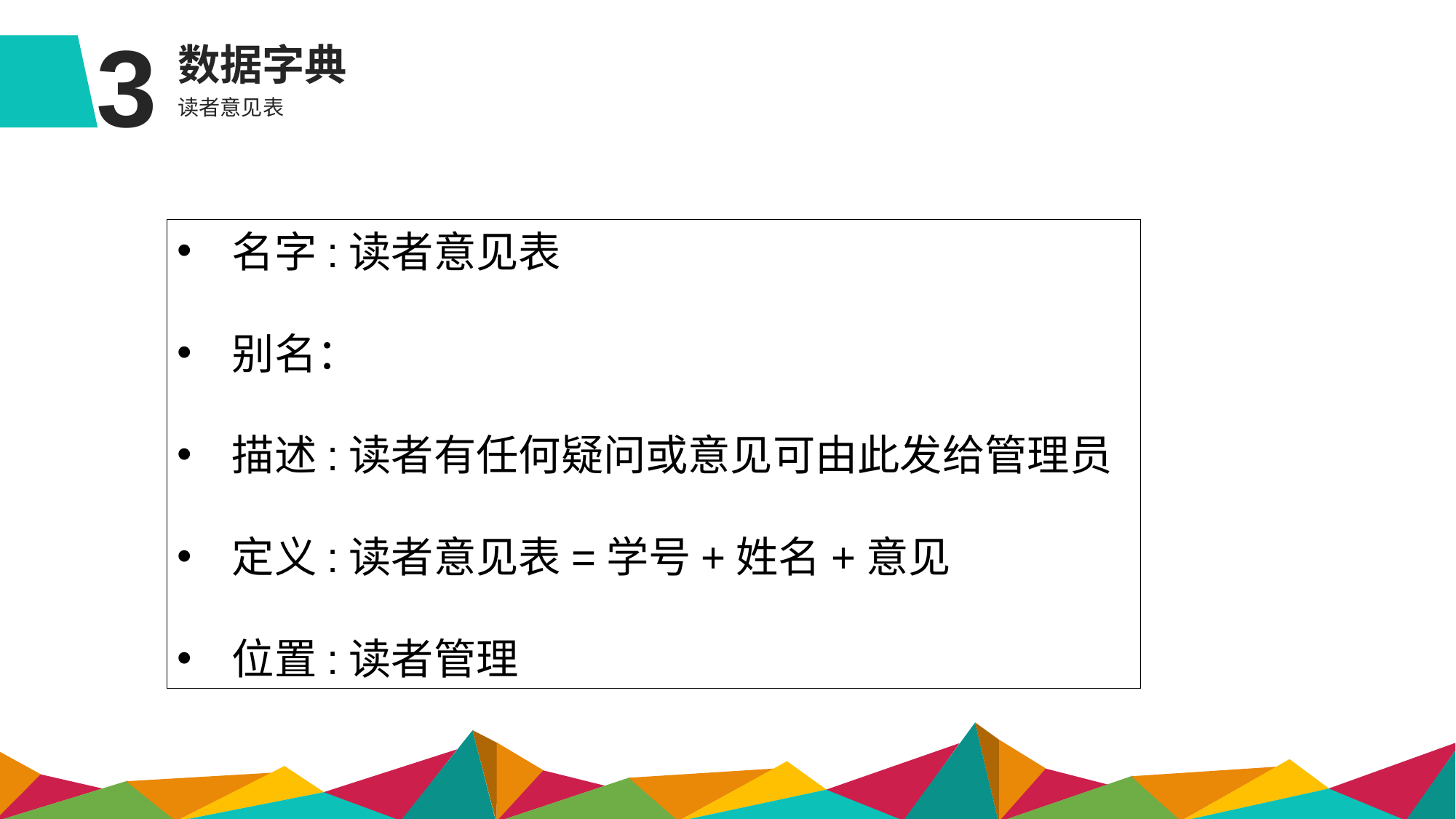

3
数据字典
读者意见表
名字:读者意见表

别名：

描述:读者有任何疑问或意见可由此发给管理员

定义:读者意见表=学号+姓名+意见
位置:读者管理